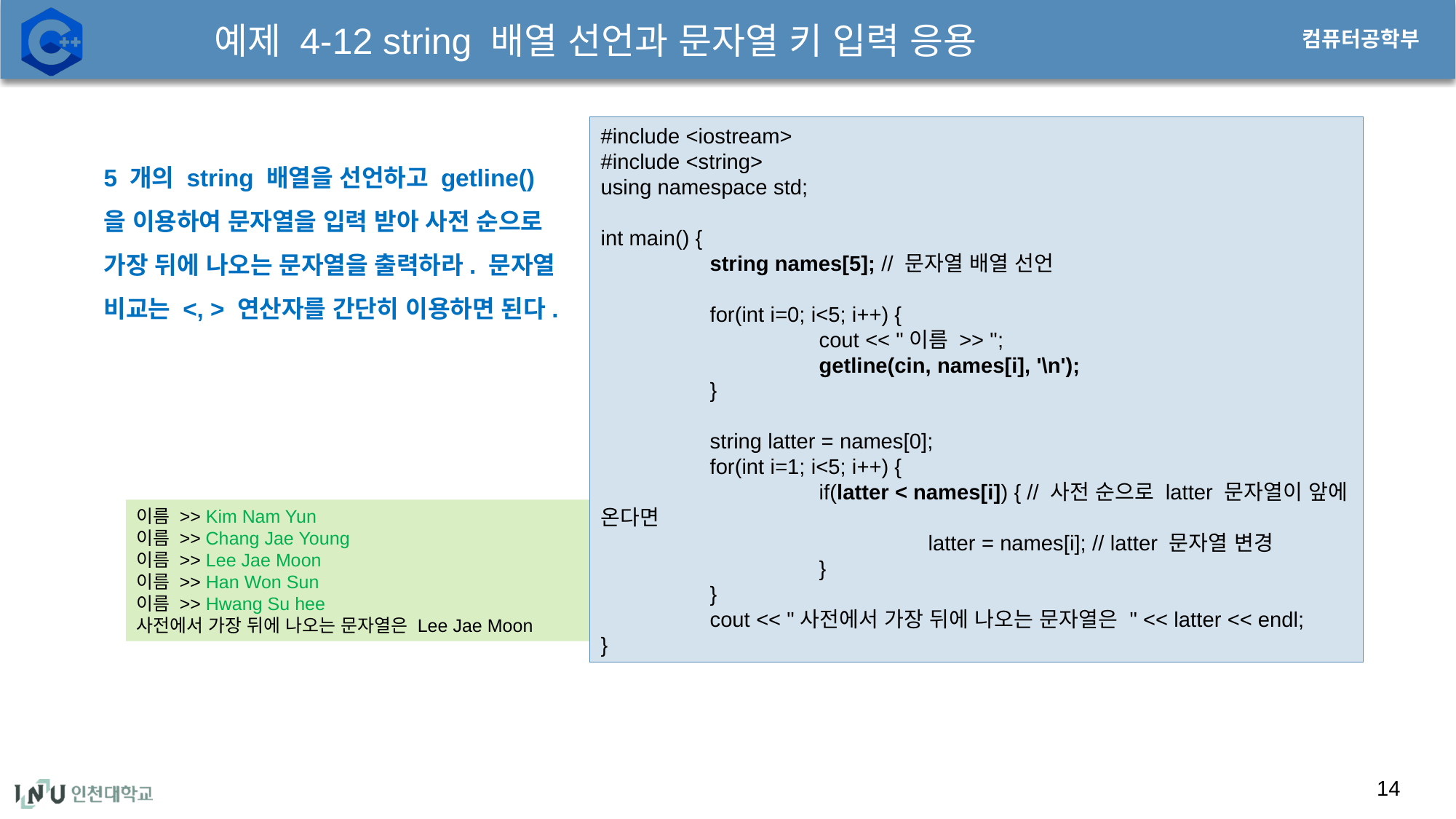

# 예제 4-12 string 배열 선언과 문자열 키 입력 응용
#include <iostream>
#include <string>
using namespace std;

int main() {
	string names[5]; // 문자열 배열 선언

	for(int i=0; i<5; i++) {
		cout << "이름 >> ";
		getline(cin, names[i], '\n');
	}

	string latter = names[0];
	for(int i=1; i<5; i++) {
		if(latter < names[i]) { // 사전 순으로 latter 문자열이 앞에 온다면
			latter = names[i]; // latter 문자열 변경
		}
	}
	cout << "사전에서 가장 뒤에 나오는 문자열은 " << latter << endl;
}
5 개의 string 배열을 선언하고 getline()을 이용하여 문자열을 입력 받아 사전 순으로 가장 뒤에 나오는 문자열을 출력하라. 문자열 비교는 <, > 연산자를 간단히 이용하면 된다.
이름 >> Kim Nam Yun
이름 >> Chang Jae Young
이름 >> Lee Jae Moon
이름 >> Han Won Sun
이름 >> Hwang Su hee
사전에서 가장 뒤에 나오는 문자열은 Lee Jae Moon